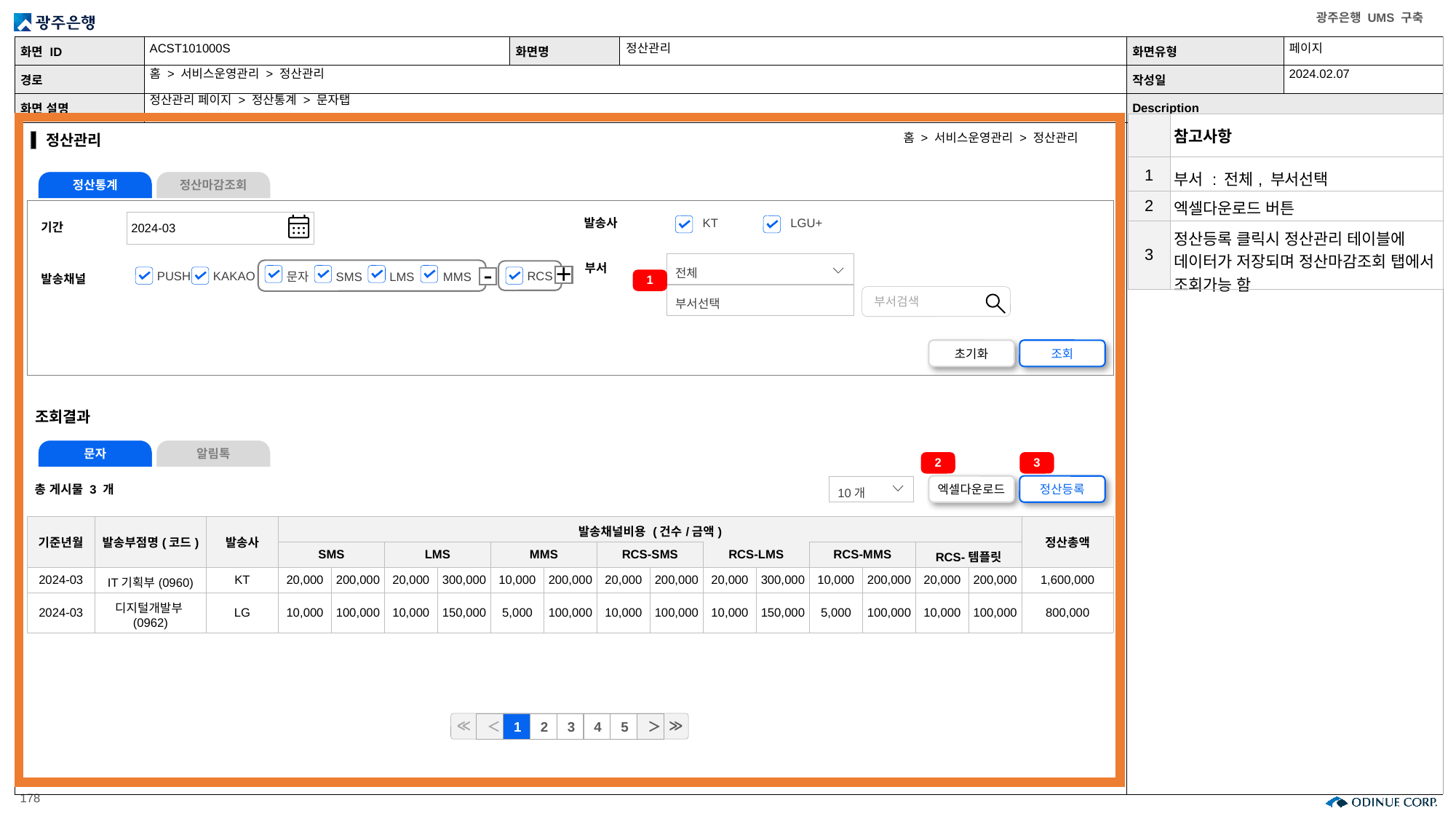

ACST101000S
정산관리
페이지
2024.02.07
홈 > 서비스운영관리 > 정산관리
정산관리 페이지 > 정산통계 > 문자탭
|  | 참고사항 |
| --- | --- |
| 1 | 부서 : 전체, 부서선택 |
| 2 | 엑셀다운로드 버튼 |
| 3 | 정산등록 클릭시 정산관리 테이블에 데이터가 저장되며 정산마감조회 탭에서 조회가능 함 |
홈 > 서비스운영관리 > 정산관리
정산관리

정산통계
정산마감조회

2024-03

KT

LGU+

발송사
기간
전체

부서선택
부서검색

문자
SMS
LMS
MMS

-

RCS
+

PUSH
KAKAO

부서
1
발송채널
초기화
조회
조회결과
문자
알림톡
2
3
엑셀다운로드
정산등록
10개

총 게시물 3 개
| 기준년월 | 발송부점명(코드) | 발송사 | 발송채널비용 (건수/금액) |  |  |  |  |  |  |  |  |  |  |  |  |  | 정산총액 |
| --- | --- | --- | --- | --- | --- | --- | --- | --- | --- | --- | --- | --- | --- | --- | --- | --- | --- |
|  |  |  | SMS |  | LMS |  | MMS |  | RCS-SMS |  | RCS-LMS |  | RCS-MMS |  | RCS-템플릿 |  |  |
| 2024-03 | IT기획부(0960) | KT | 20,000 | 200,000 | 20,000 | 300,000 | 10,000 | 200,000 | 20,000 | 200,000 | 20,000 | 300,000 | 10,000 | 200,000 | 20,000 | 200,000 | 1,600,000 |
| 2024-03 | 디지털개발부(0962) | LG | 10,000 | 100,000 | 10,000 | 150,000 | 5,000 | 100,000 | 10,000 | 100,000 | 10,000 | 150,000 | 5,000 | 100,000 | 10,000 | 100,000 | 800,000 |
≪
≫

＜
1
2
3
4
5
＞